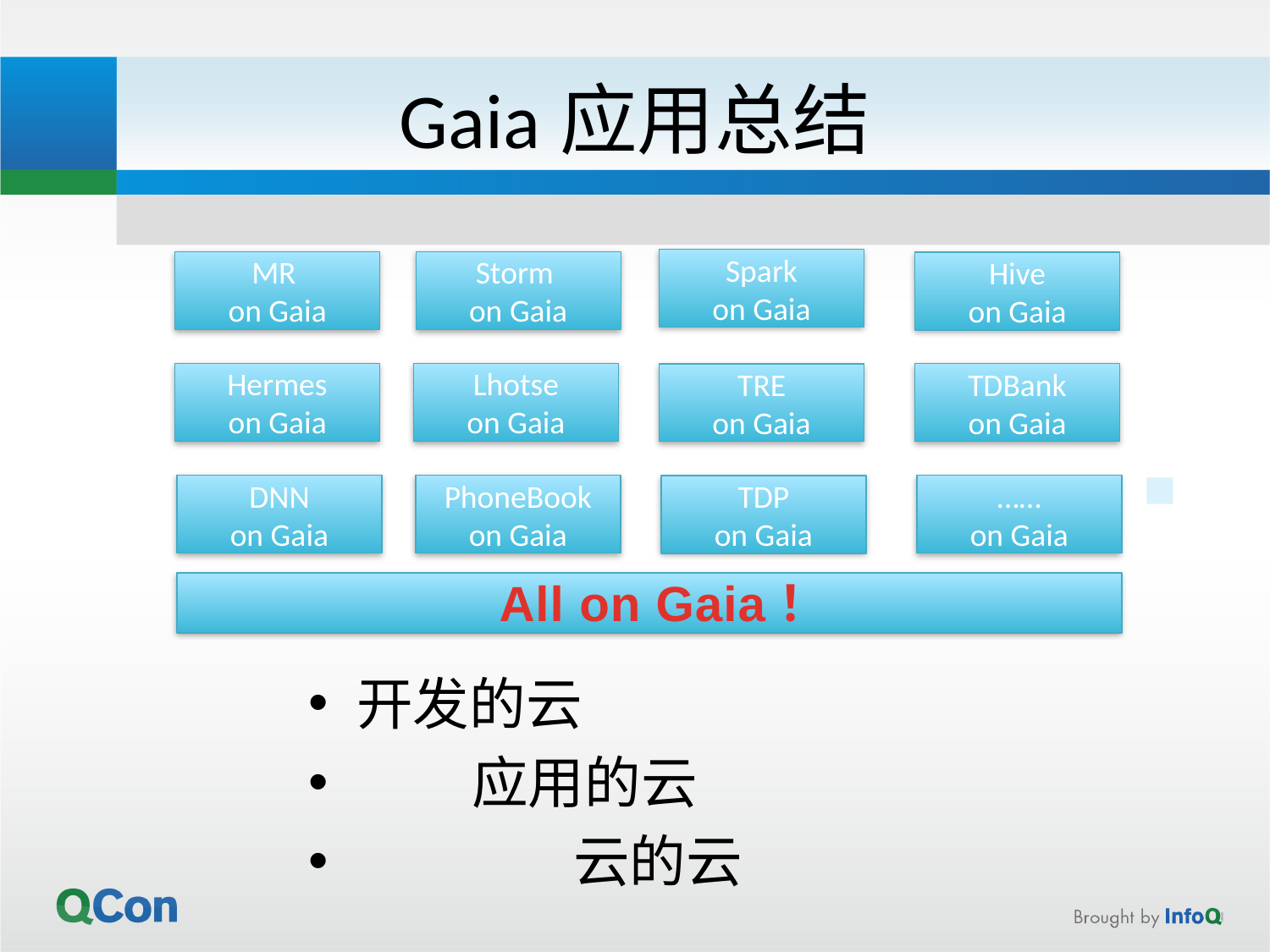

# Gaia应用总结
Spark
on Gaia
Storm
on Gaia
MR
on Gaia
Hive
on Gaia
Lhotse
on Gaia
Hermes
on Gaia
TDBank
on Gaia
TRE
on Gaia
PhoneBook
on Gaia
DNN
on Gaia
……
on Gaia
TDP
on Gaia
All on Gaia！

开发的云
        应用的云
                云的云